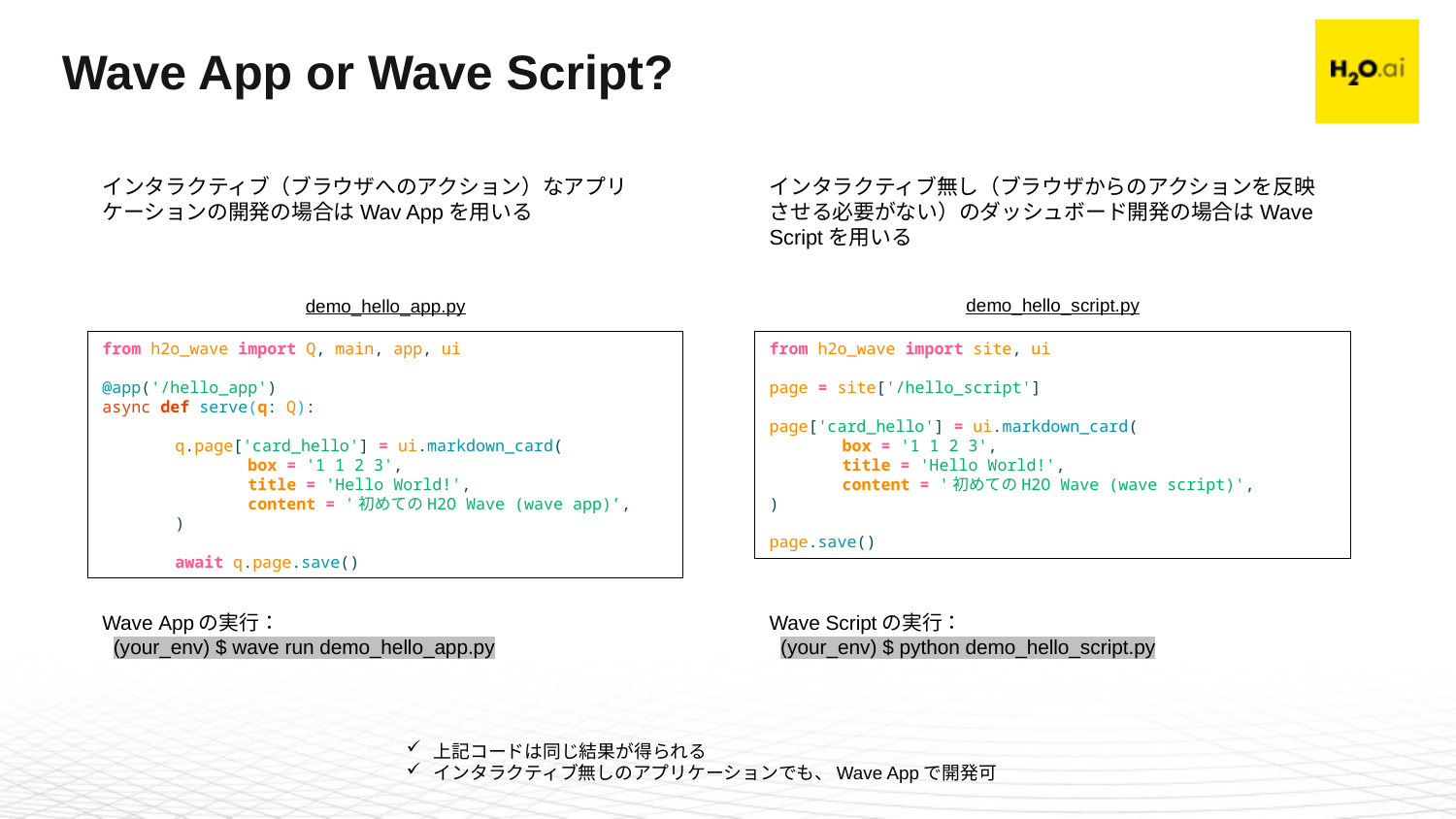

# Wave App or Wave Script?
インタラクティブ（ブラウザへのアクション）なアプリケーションの開発の場合はWav Appを用いる

インタラクティブ無し（ブラウザからのアクションを反映させる必要がない）のダッシュボード開発の場合はWave Scriptを用いる

demo_hello_script.py
demo_hello_app.py
from h2o_wave import Q, main, app, ui
@app('/hello_app')
async def serve(q: Q):
q.page['card_hello'] = ui.markdown_card(
box = '1 1 2 3',
title = 'Hello World!',
content = '初めてのH2O Wave (wave app)’,
)

await q.page.save()
from h2o_wave import site, ui
page = site['/hello_script']
page['card_hello'] = ui.markdown_card(
box = '1 1 2 3',
title = 'Hello World!',
content = '初めてのH2O Wave (wave script)',
)
page.save()
Wave Appの実行：
  (your_env) $ wave run demo_hello_app.py
Wave Scriptの実行：
  (your_env) $ python demo_hello_script.py
上記コードは同じ結果が得られる
インタラクティブ無しのアプリケーションでも、Wave Appで開発可